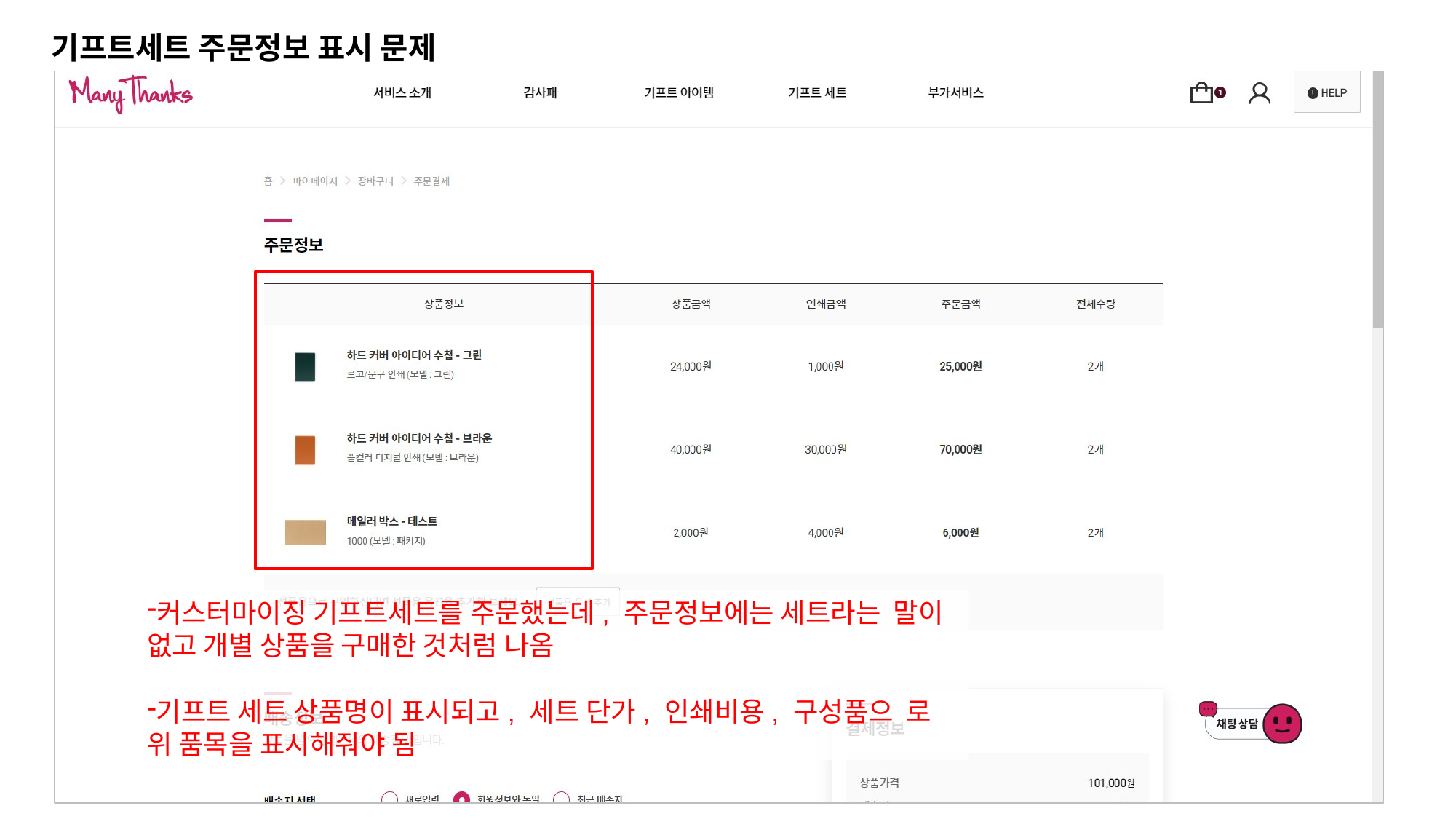

# 기프트세트 주문정보 표시 문제

커스터마이징 기프트세트를 주문했는데, 주문정보에는 세트라는  말이 없고 개별 상품을 구매한 것처럼 나옴

기프트 세트 상품명이 표시되고, 세트 단가, 인쇄비용, 구성품으  로 위 품목을 표시해줘야 됨